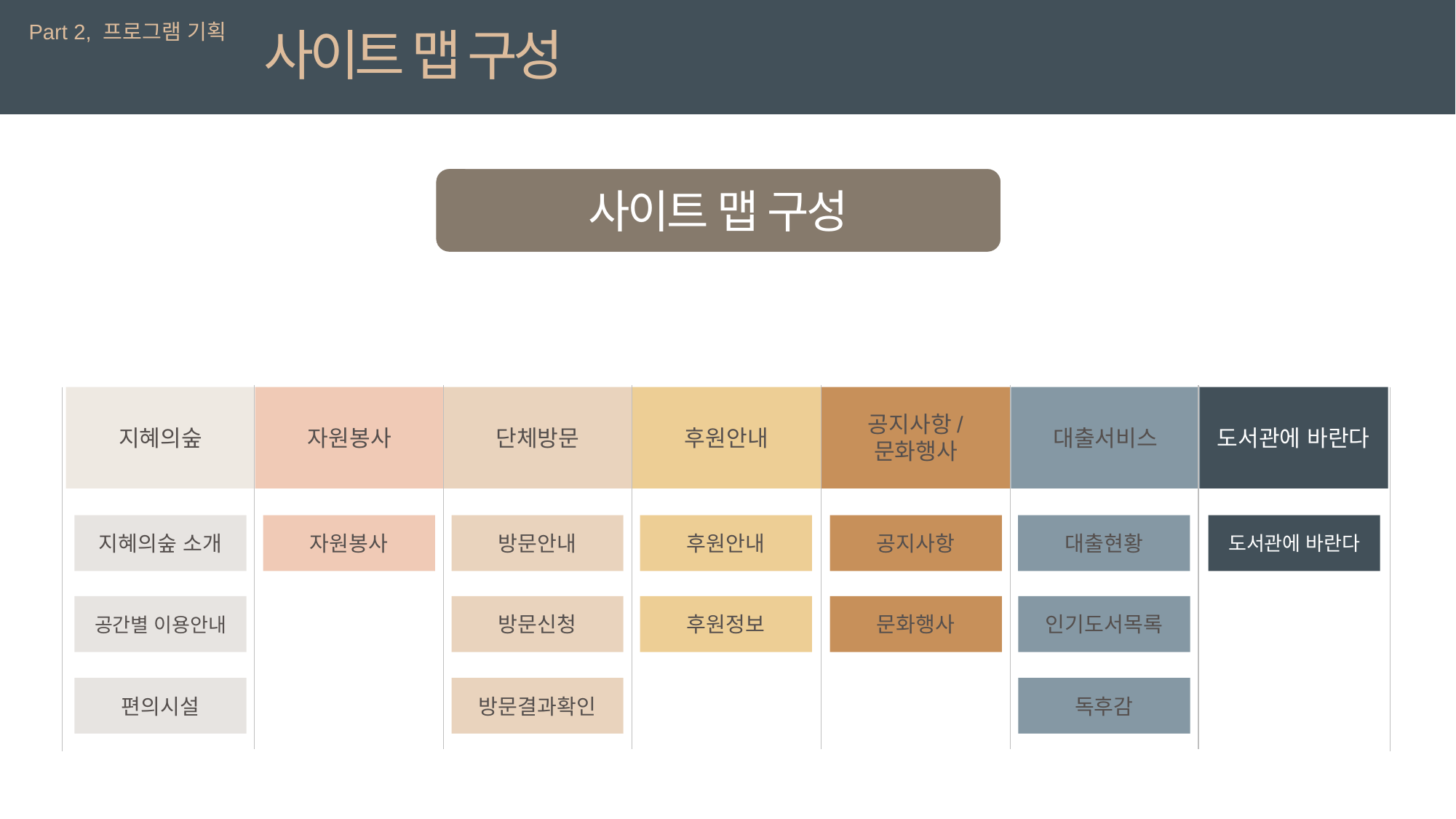

Part 2, 프로그램 기획
사이트 맵 구성

사이트 맵 구성

공지사항/
문화행사
대출서비스
단체방문
후원안내
지혜의숲
자원봉사
도서관에 바란다
공지사항
대출현황
도서관에 바란다
방문안내
후원안내
지혜의숲 소개
자원봉사
문화행사
인기도서목록
방문신청
후원정보
공간별 이용안내
독후감
방문결과확인
편의시설